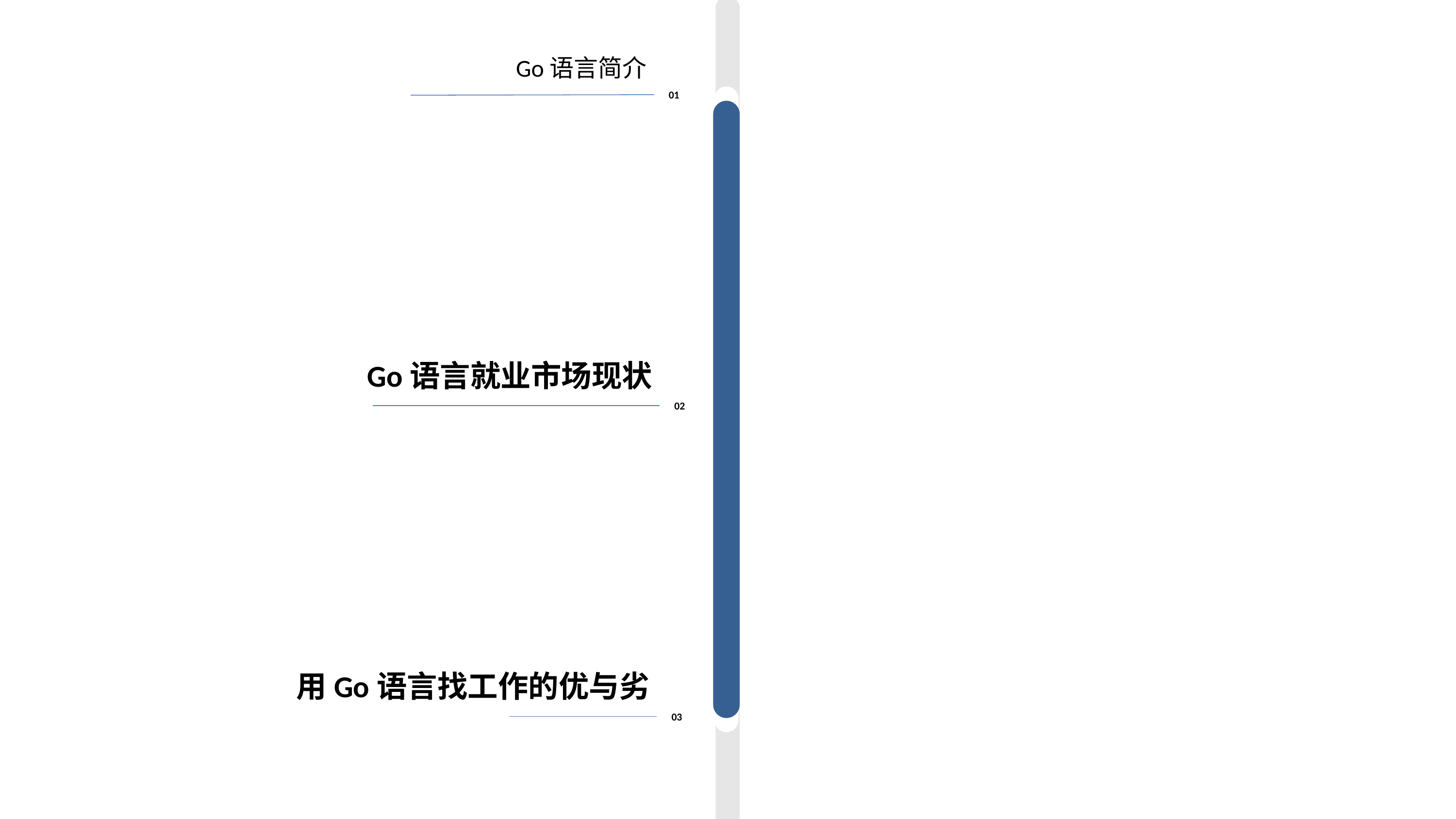

∫

Go语言简介
01

30%

70%
Go语言就业市场现状
02
95%

54%

用Go语言找工作的优与劣
03